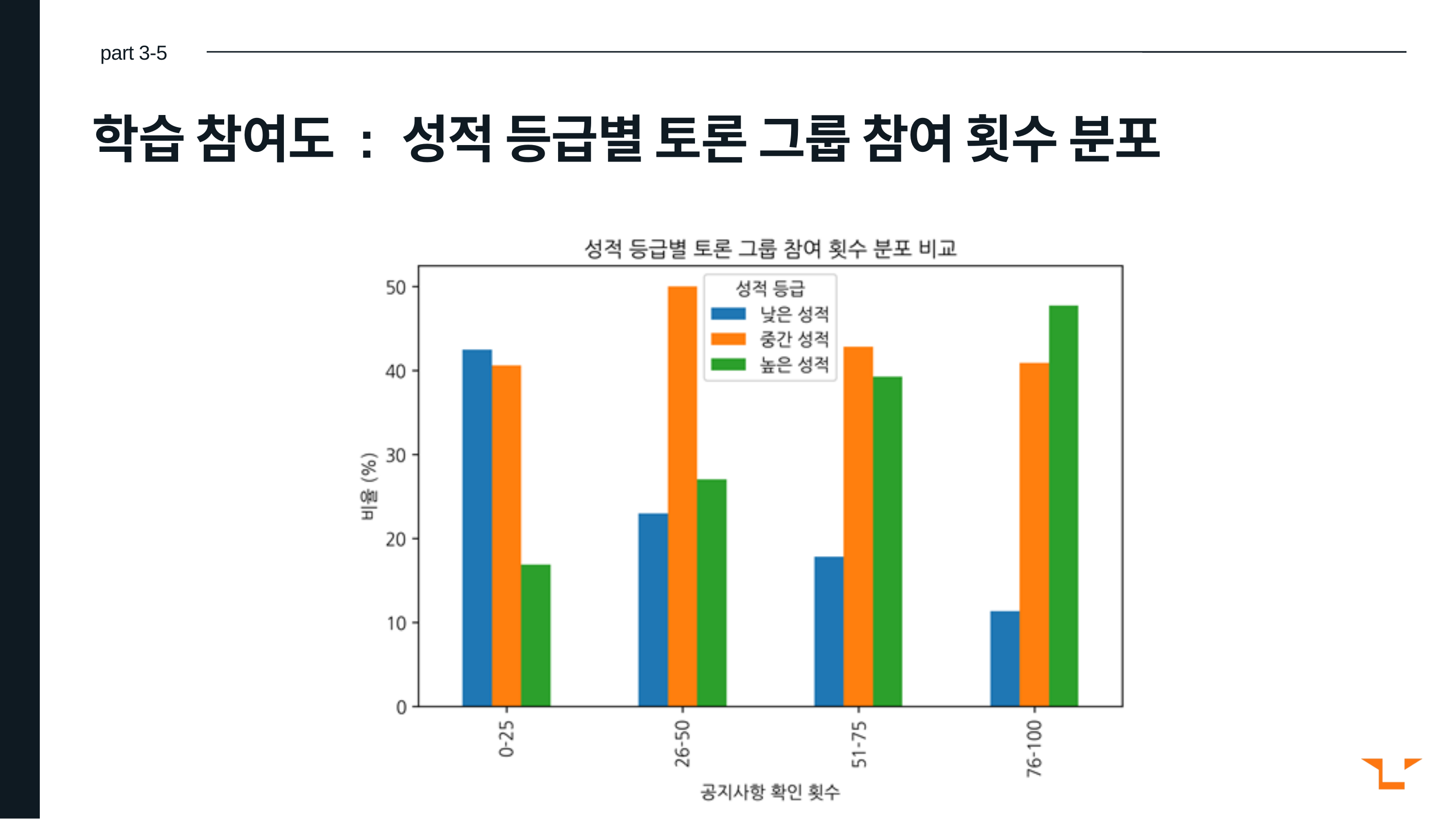

part 3-5

학습 참여도 : 성적 등급별 토론 그룹 참여 횟수 분포